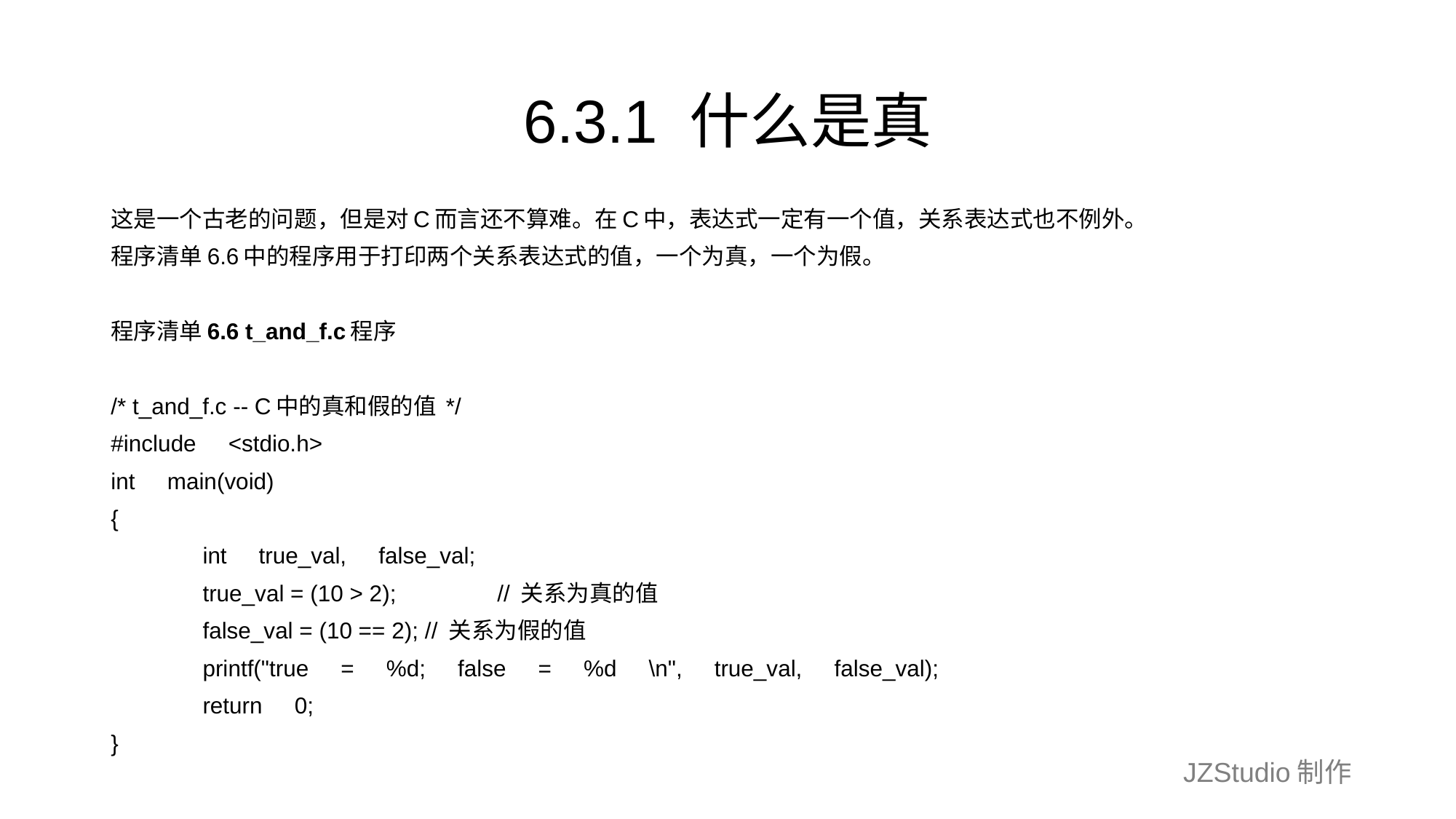

# 6.3.1 什么是真
这是一个古老的问题，但是对C而言还不算难。在C中，表达式一定有一个值，关系表达式也不例外。
程序清单6.6中的程序用于打印两个关系表达式的值，一个为真，一个为假。

程序清单6.6 t_and_f.c程序

/* t_and_f.c -- C中的真和假的值 */
#include　<stdio.h>
int　main(void)
{
	int　true_val,　false_val;
	true_val = (10 > 2);　　　　// 关系为真的值
	false_val = (10 == 2); // 关系为假的值
	printf("true　=　%d;　false　=　%d　\n",　true_val,　false_val);
	return　0;
}